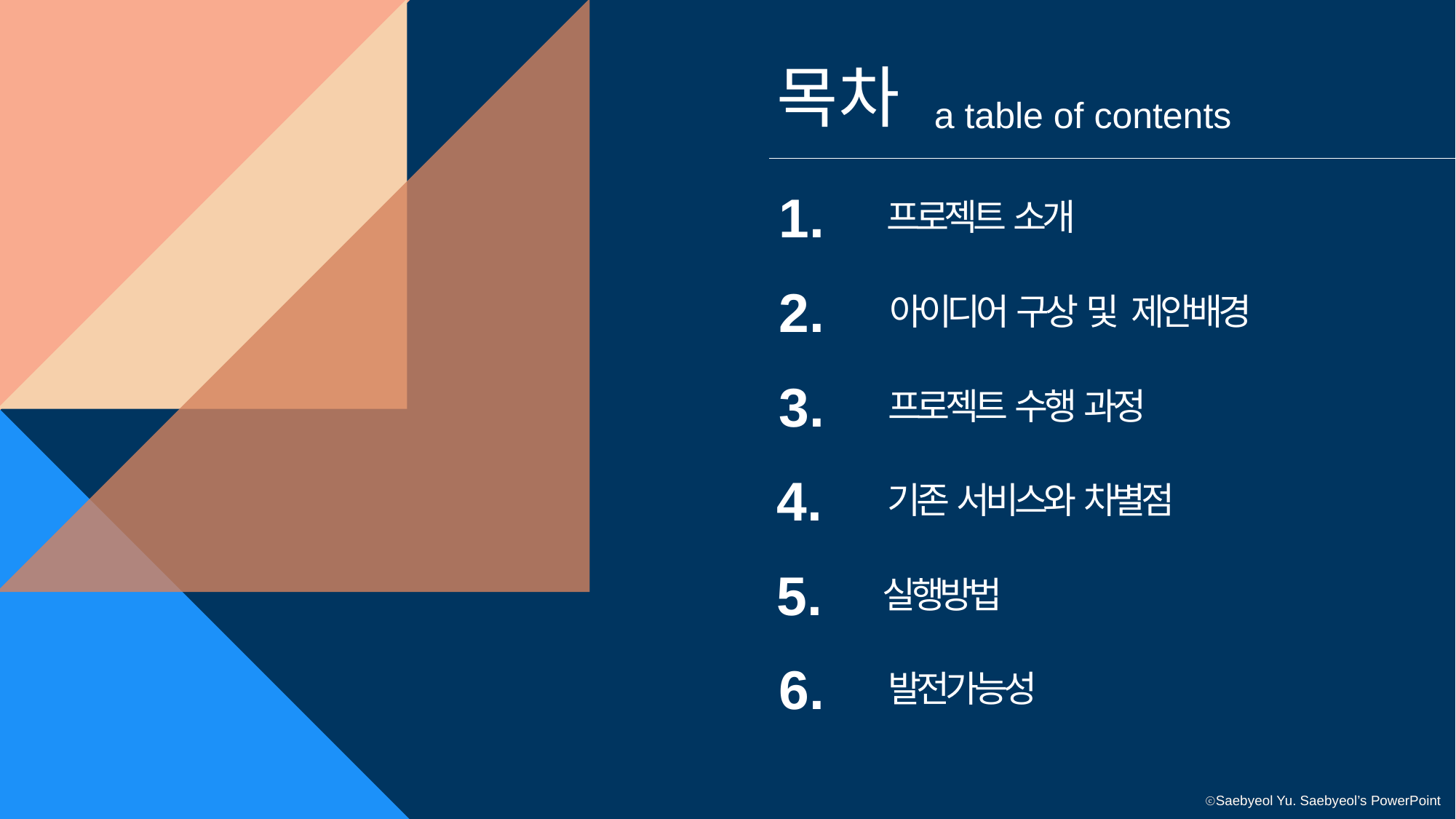

목차
a table of contents
1.
프로젝트  소개
2.
아이디어  구상  및   제안배경
3.
프로젝트  수행  과정
4.
기존  서비스와  차별점
5.
실행방법
6.
발전가능성
ⓒSaebyeol Yu. Saebyeol’s PowerPoint